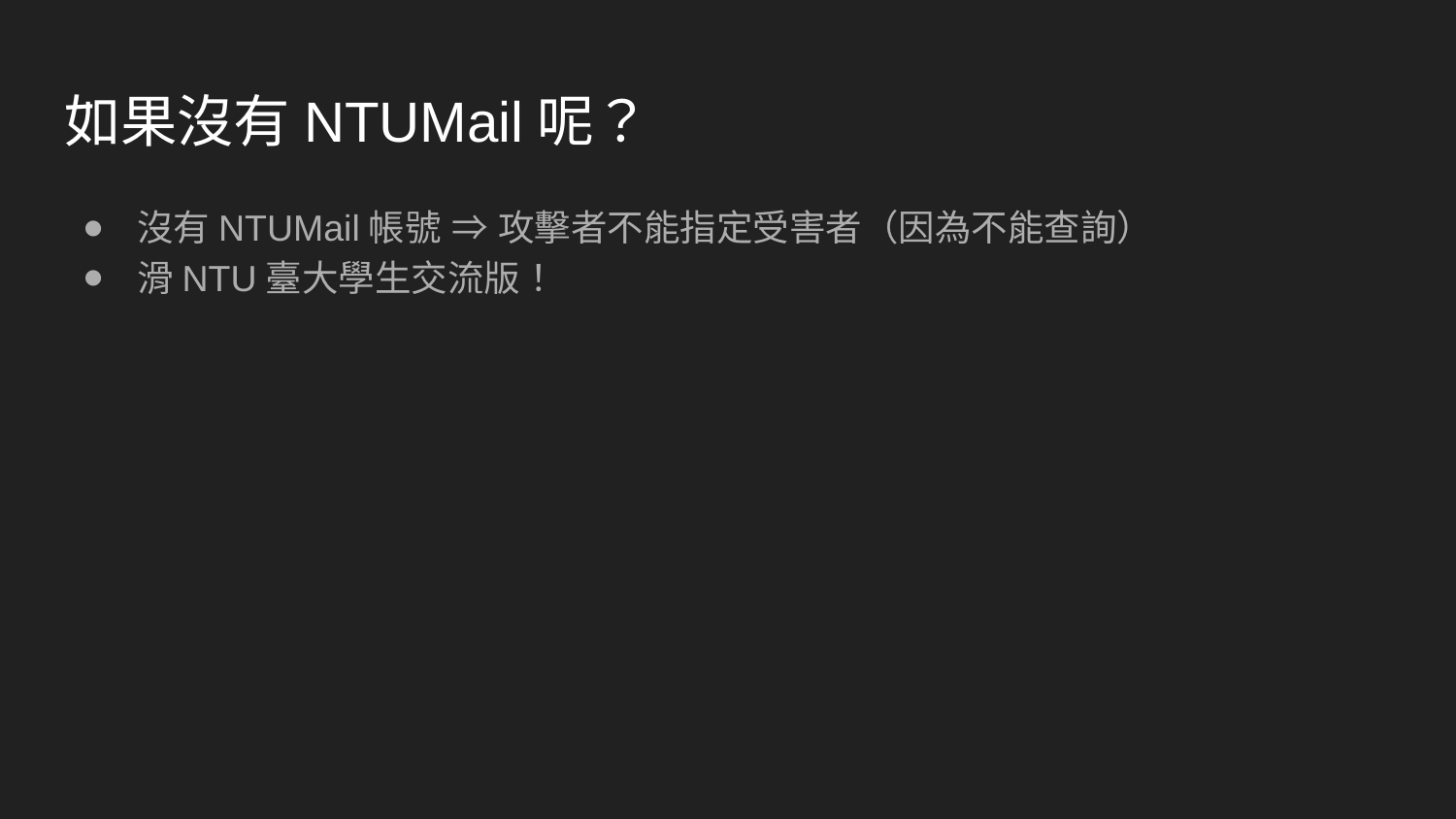

# 如果沒有NTUMail呢？
沒有NTUMail帳號 ⇒ 攻擊者不能指定受害者（因為不能查詢）
滑NTU臺大學生交流版！